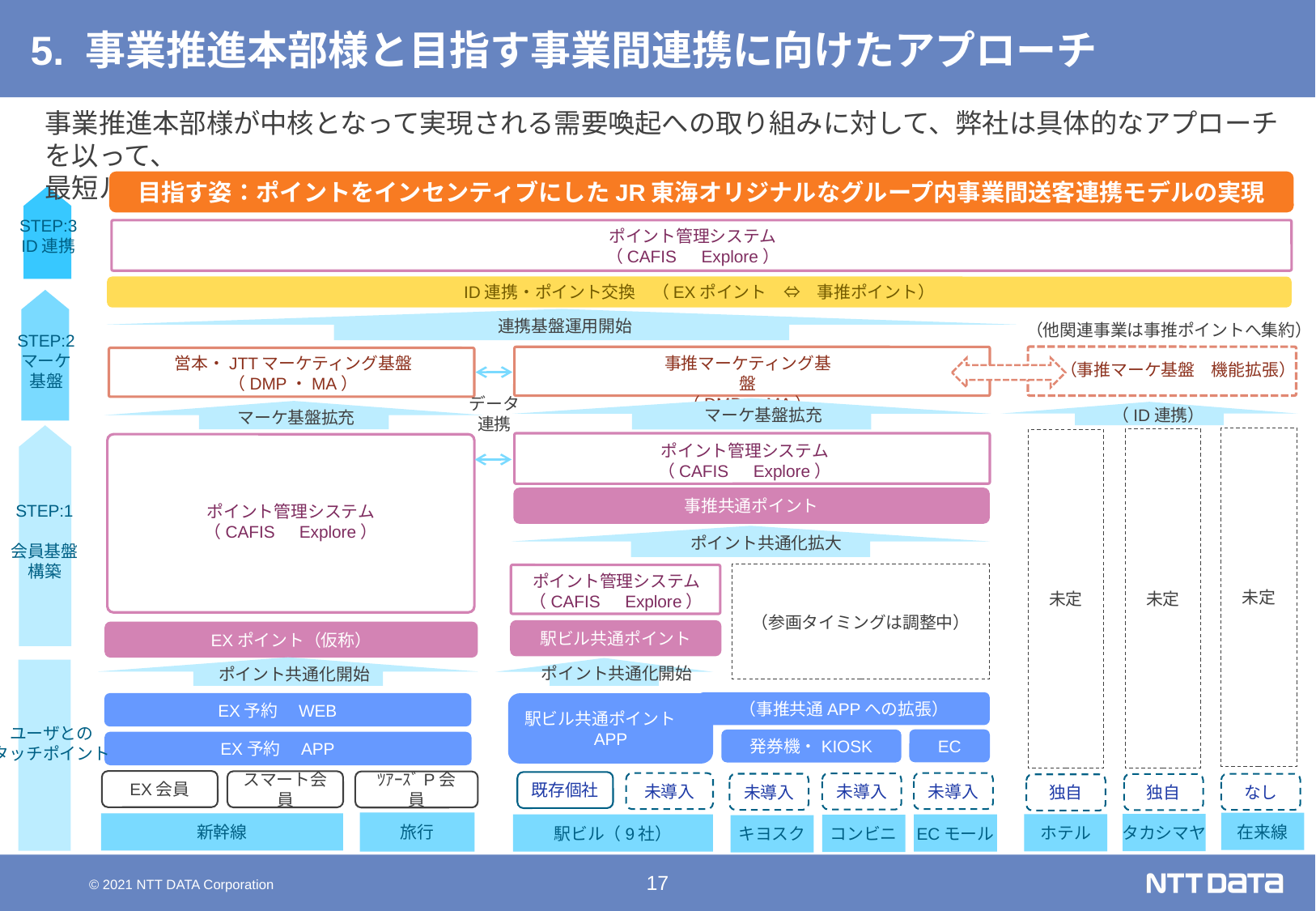

# 5. 事業推進本部様と目指す事業間連携に向けたアプローチ

事業推進本部様が中核となって実現される需要喚起への取り組みに対して、弊社は具体的なアプローチを以って、
最短ルートで実現いたします。
目指す姿：ポイントをインセンティブにしたJR東海オリジナルなグループ内事業間送客連携モデルの実現

STEP:3
ID連携
ポイント管理システム
（CAFIS　Explore）

ID連携・ポイント交換　（EXポイント　⇔　事推ポイント）

連携基盤運用開始
（他関連事業は事推ポイントへ集約）
STEP:2
マーケ
基盤

事推マーケティング基盤
（DMP・MA）

営本・JTTマーケティング基盤
（DMP・MA）

（事推マーケ基盤　機能拡張）

データ
連携
（ID連携）
マーケ基盤拡充
マーケ基盤拡充
未定
未定
未定

ポイント管理システム
（CAFIS　Explore）

事推共通ポイント
STEP:1

会員基盤
構築
ポイント管理システム
（CAFIS　Explore）

ポイント共通化拡大

ポイント管理システム
（CAFIS　Explore）
（参画タイミングは調整中）

駅ビル共通ポイント
EXポイント（仮称）
ポイント共通化開始
ポイント共通化開始
（事推共通APPへの拡張）
EX予約　WEB
駅ビル共通ポイント　APP
ユーザとの
タッチポイント

EC
発券機・KIOSK
EX予約　APP
EX会員
スマート会員
ﾂｱｰｽﾞP会員
既存個社
未導入
未導入
未導入
未導入
なし
独自
独自
旅行
在来線
新幹線
タカシマヤ
ホテル
駅ビル（9社）
ECモール
コンビニ
キヨスク